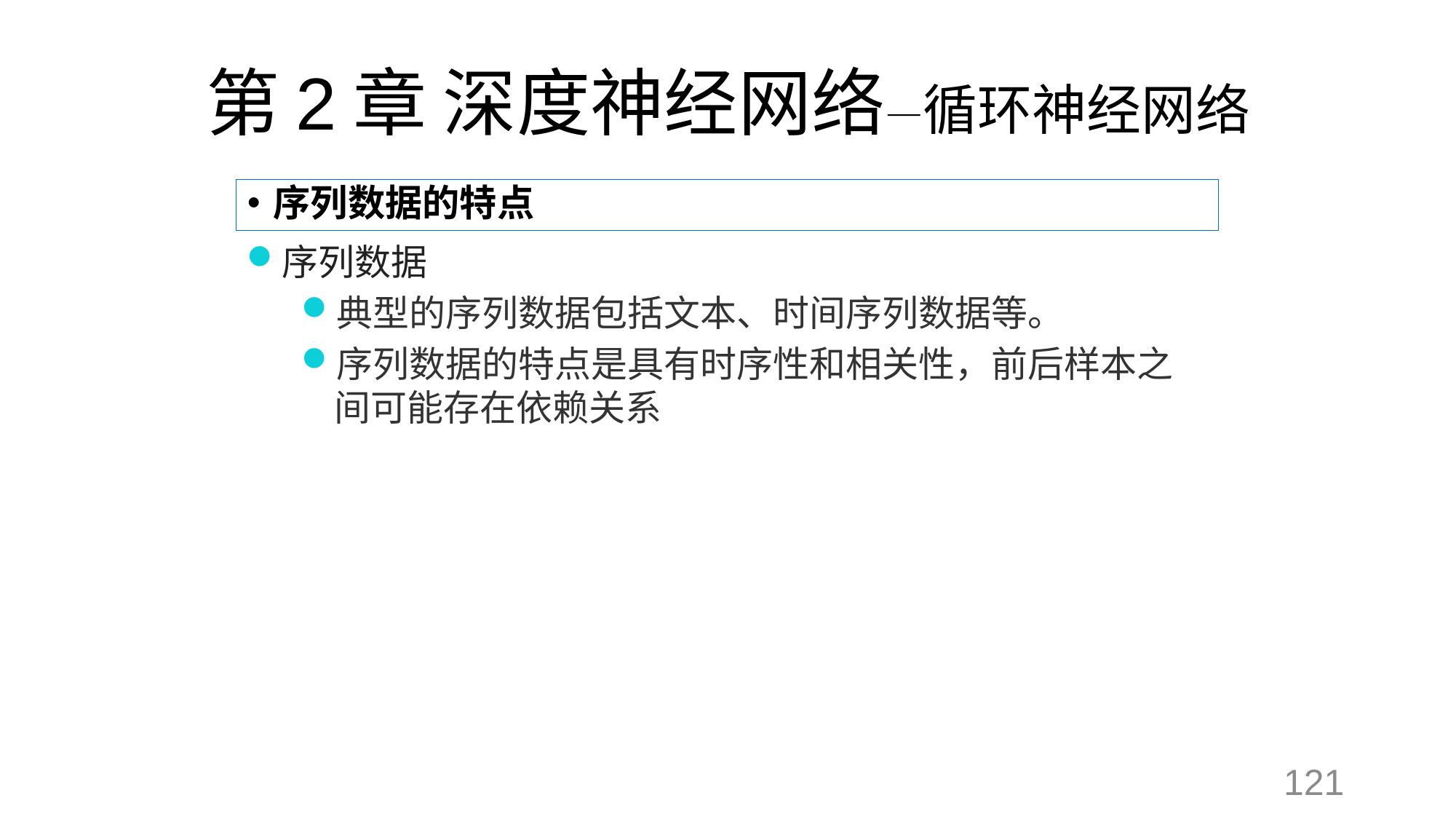

# 第2章 深度神经网络—循环神经网络
序列数据的特点
序列数据
典型的序列数据包括文本、时间序列数据等。
序列数据的特点是具有时序性和相关性，前后样本之间可能存在依赖关系

121